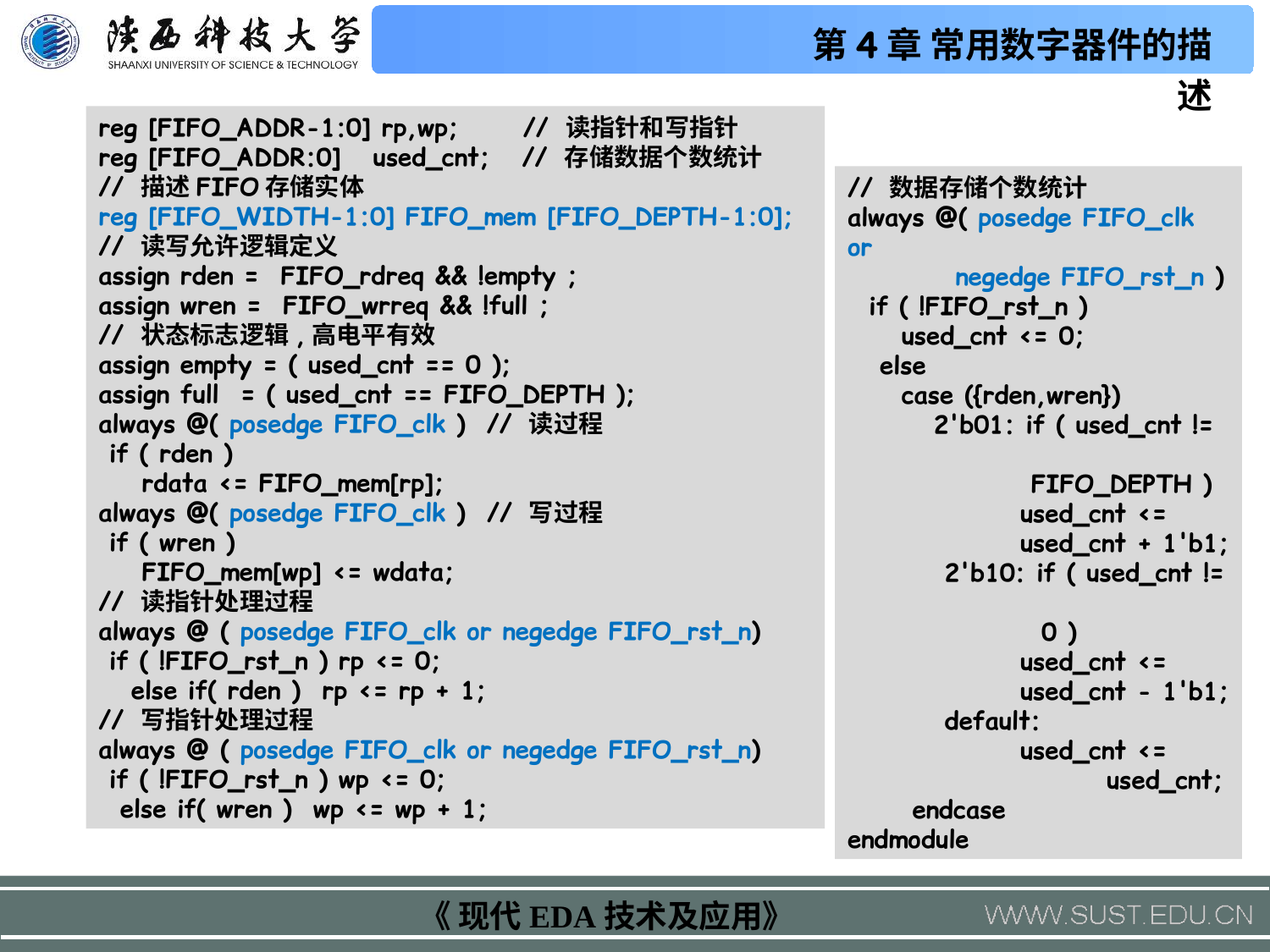

reg [FIFO_ADDR-1:0] rp,wp;      // 读指针和写指针
reg [FIFO_ADDR:0]   used_cnt;   // 存储数据个数统计
// 描述FIFO存储实体
reg [FIFO_WIDTH-1:0] FIFO_mem [FIFO_DEPTH-1:0];
// 读写允许逻辑定义
assign rden =  FIFO_rdreq && !empty ;
assign wren =  FIFO_wrreq && !full ;
// 状态标志逻辑,高电平有效
assign empty = ( used_cnt == 0 );
assign full  = ( used_cnt == FIFO_DEPTH );
always @( posedge FIFO_clk )  // 读过程
 if ( rden )
    rdata <= FIFO_mem[rp];
always @( posedge FIFO_clk )  // 写过程
 if ( wren )
    FIFO_mem[wp] <= wdata;
// 读指针处理过程
always @ ( posedge FIFO_clk or negedge FIFO_rst_n)
 if ( !FIFO_rst_n ) rp <= 0;
   else if( rden )  rp <= rp + 1;
// 写指针处理过程
always @ ( posedge FIFO_clk or negedge FIFO_rst_n)
 if ( !FIFO_rst_n ) wp <= 0;
  else if( wren )  wp <= wp + 1;
// 数据存储个数统计
always @( posedge FIFO_clk or
          negedge FIFO_rst_n )
  if ( !FIFO_rst_n )
     used_cnt <= 0;
   else
     case ({rden,wren})
        2'b01: if ( used_cnt !=
                 FIFO_DEPTH )
                used_cnt <=
                used_cnt + 1'b1;
         2'b10: if ( used_cnt !=
                  0 )
                used_cnt <=
                used_cnt - 1'b1;
         default:
                used_cnt <=
                        used_cnt;
      endcase
endmodule